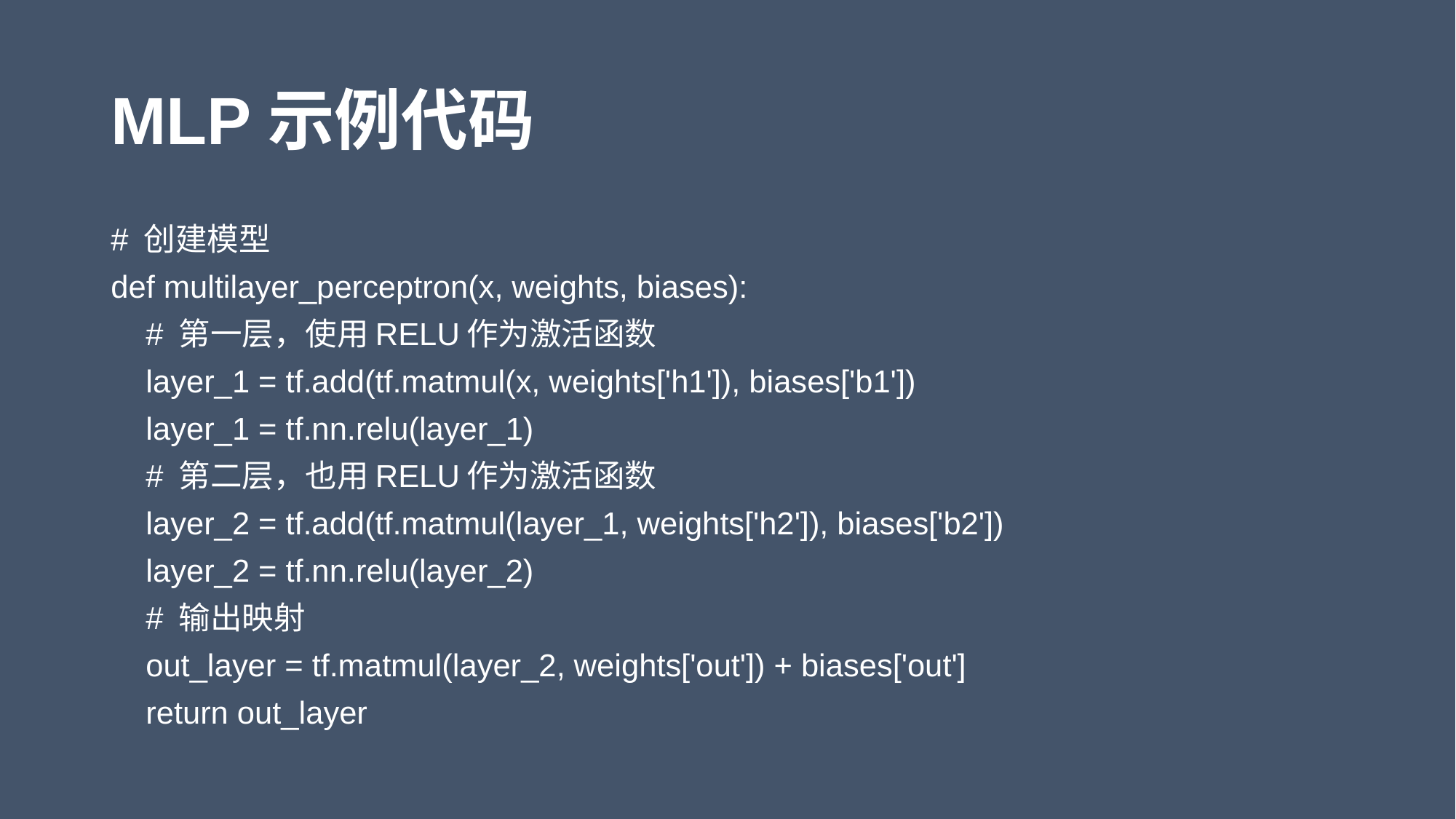

# MLP示例代码
# 创建模型
def multilayer_perceptron(x, weights, biases):
    # 第一层，使用RELU作为激活函数
    layer_1 = tf.add(tf.matmul(x, weights['h1']), biases['b1'])
    layer_1 = tf.nn.relu(layer_1)
    # 第二层，也用RELU作为激活函数
    layer_2 = tf.add(tf.matmul(layer_1, weights['h2']), biases['b2'])
    layer_2 = tf.nn.relu(layer_2)
    # 输出映射
    out_layer = tf.matmul(layer_2, weights['out']) + biases['out']
    return out_layer